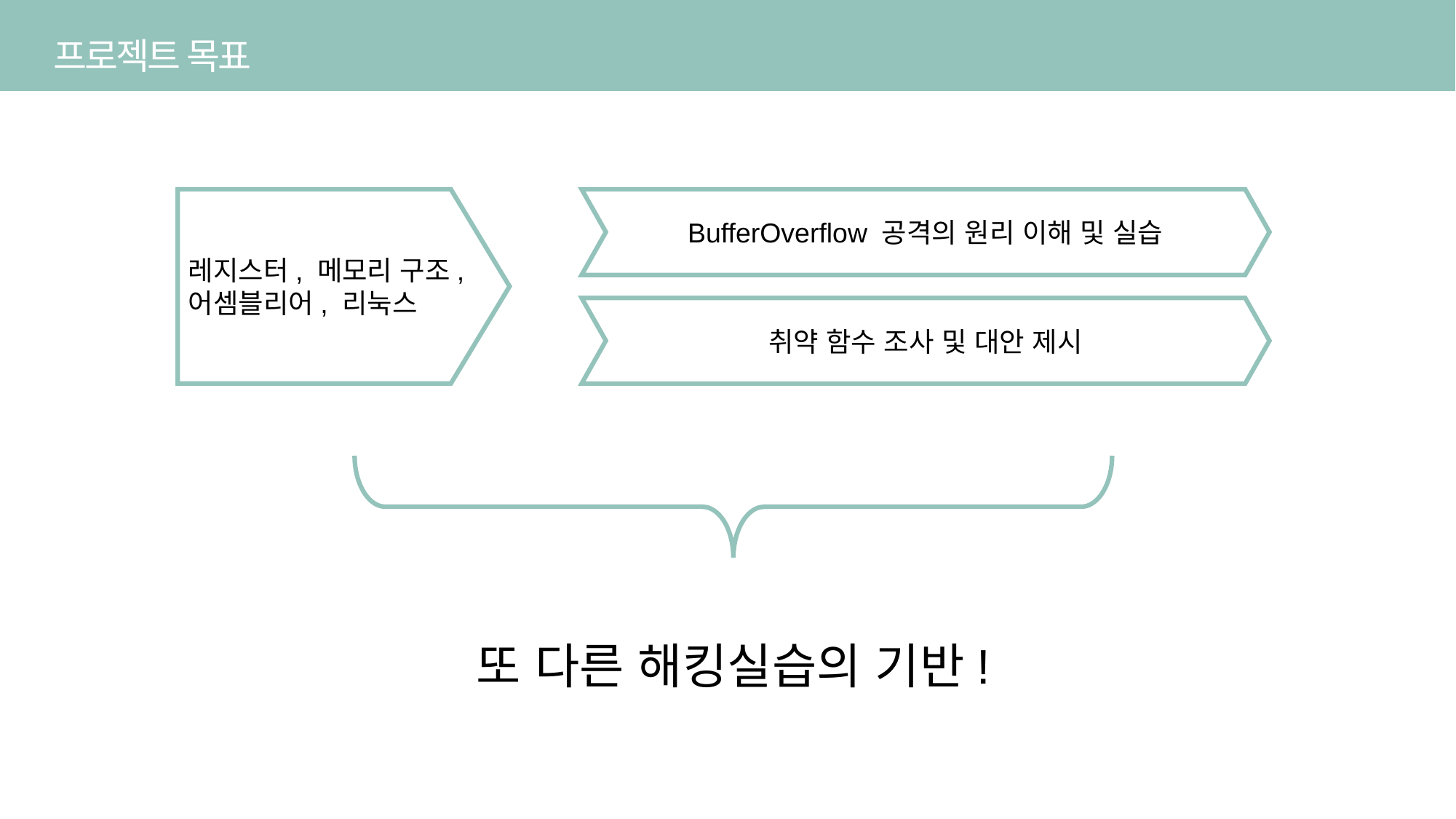

프로젝트 목표

레지스터, 메모리 구조, 어셈블리어, 리눅스
BufferOverflow 공격의 원리 이해 및 실습
취약 함수 조사 및 대안 제시
또 다른 해킹실습의 기반!